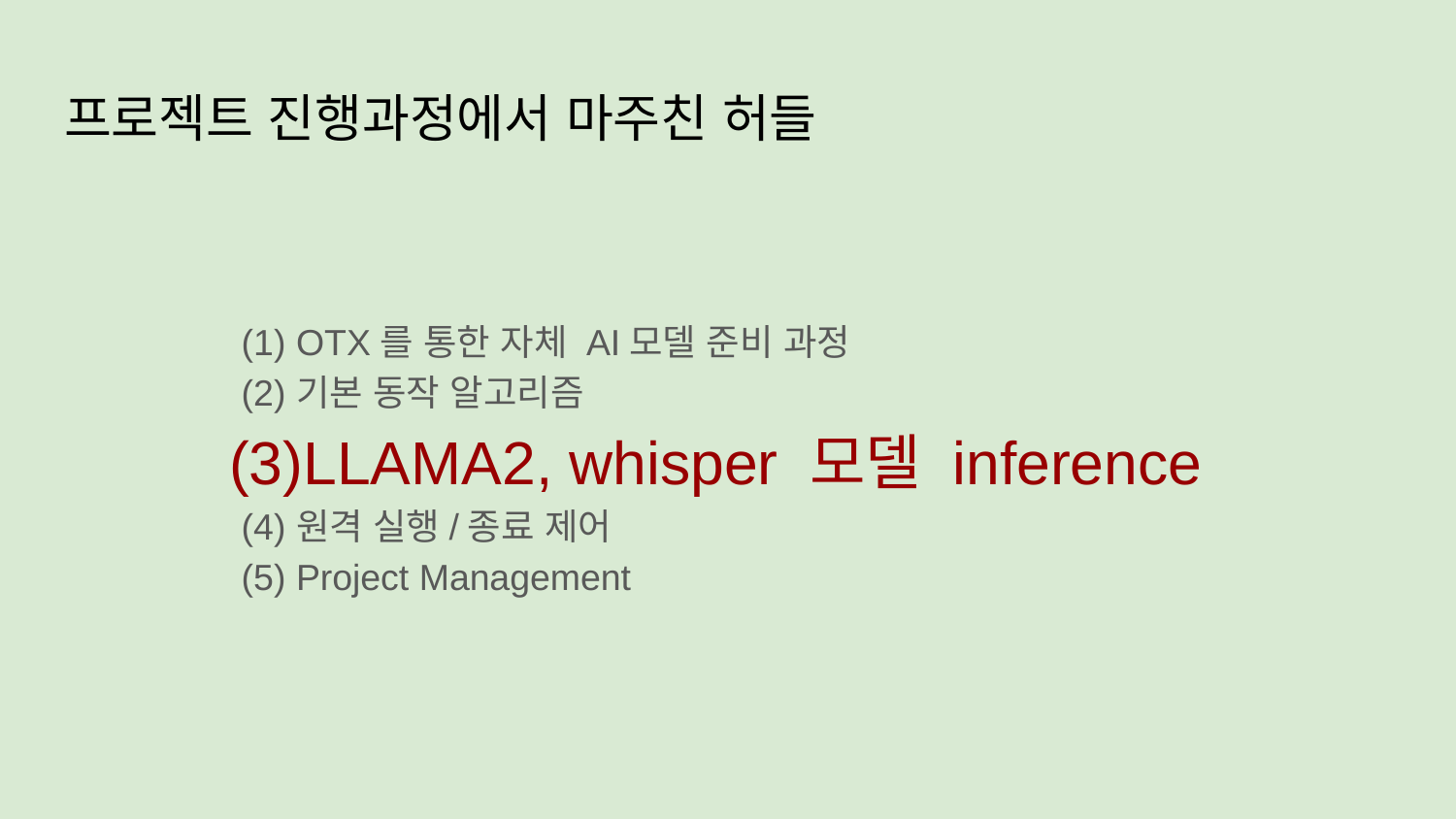

# 프로젝트 진행과정에서 마주친 허들
OTX를 통한 자체 AI모델 준비 과정
기본 동작 알고리즘
LLAMA2, whisper 모델 inference
원격 실행/종료 제어
Project Management